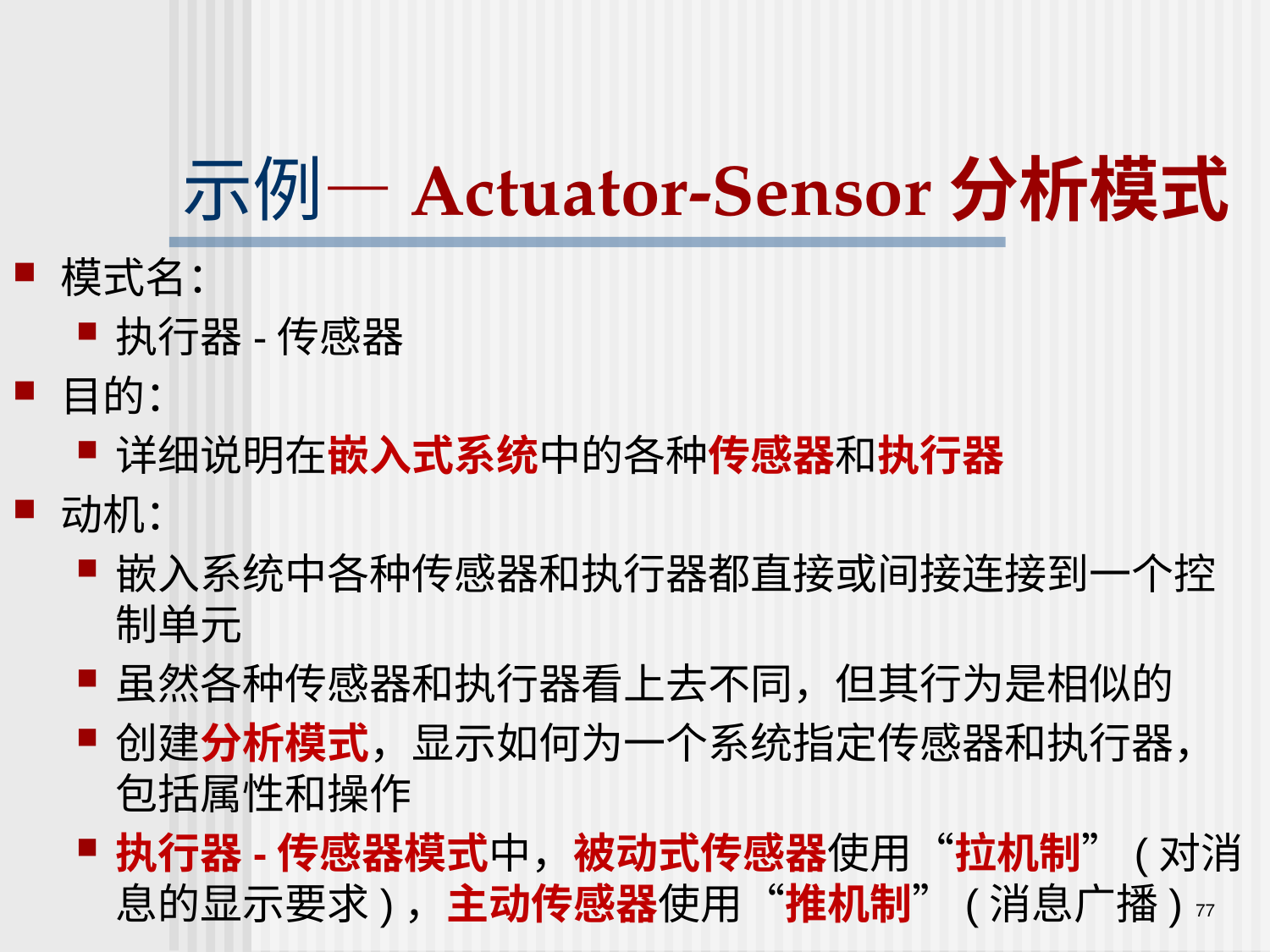

示例—Actuator-Sensor分析模式
模式名：
执行器-传感器
目的：
详细说明在嵌入式系统中的各种传感器和执行器
动机：
嵌入系统中各种传感器和执行器都直接或间接连接到一个控制单元
虽然各种传感器和执行器看上去不同，但其行为是相似的
创建分析模式，显示如何为一个系统指定传感器和执行器，包括属性和操作
执行器-传感器模式中，被动式传感器使用“拉机制”(对消息的显示要求)，主动传感器使用“推机制”(消息广播)
77